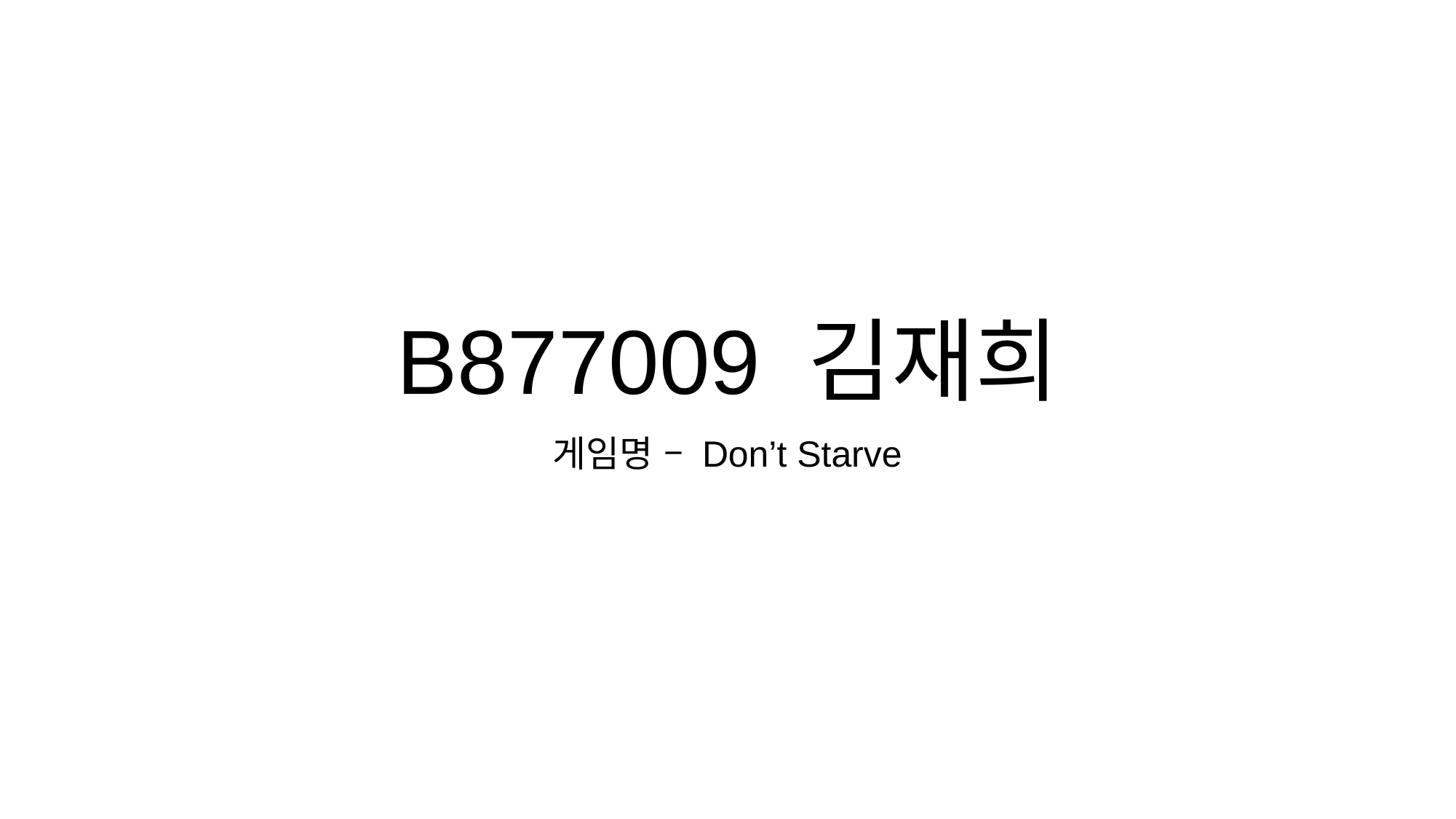

# B877009 김재희
게임명 – Don’t Starve